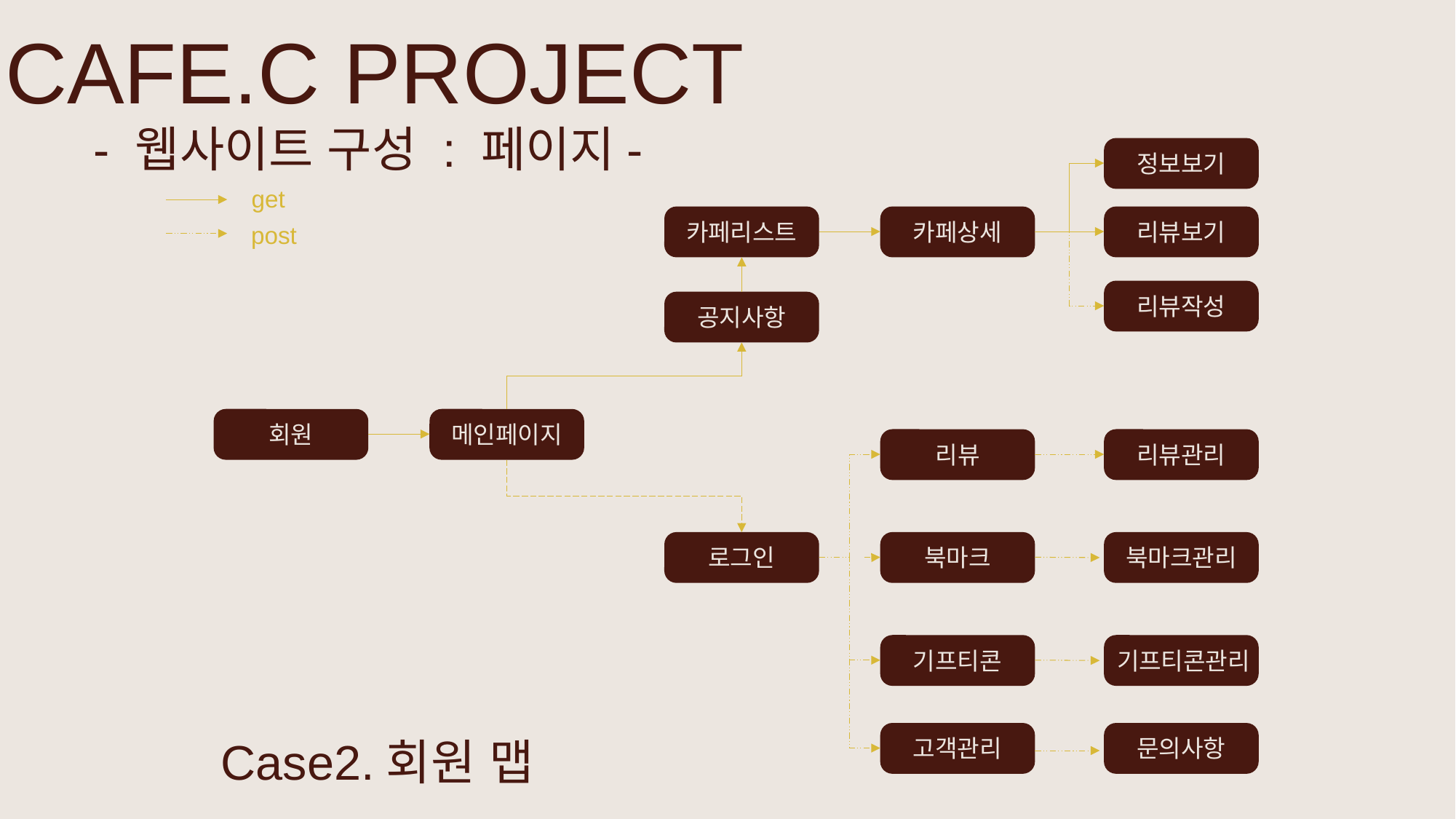

CAFE.C PROJECT
- 웹사이트 구성 : 페이지-

정보보기
get

카페리스트
카페상세
리뷰보기
post

리뷰작성

공지사항

회원
메인페이지

리뷰
리뷰관리

로그인
북마크
북마크관리

기프티콘
기프티콘관리
Case2.회원 맵

고객관리
문의사항